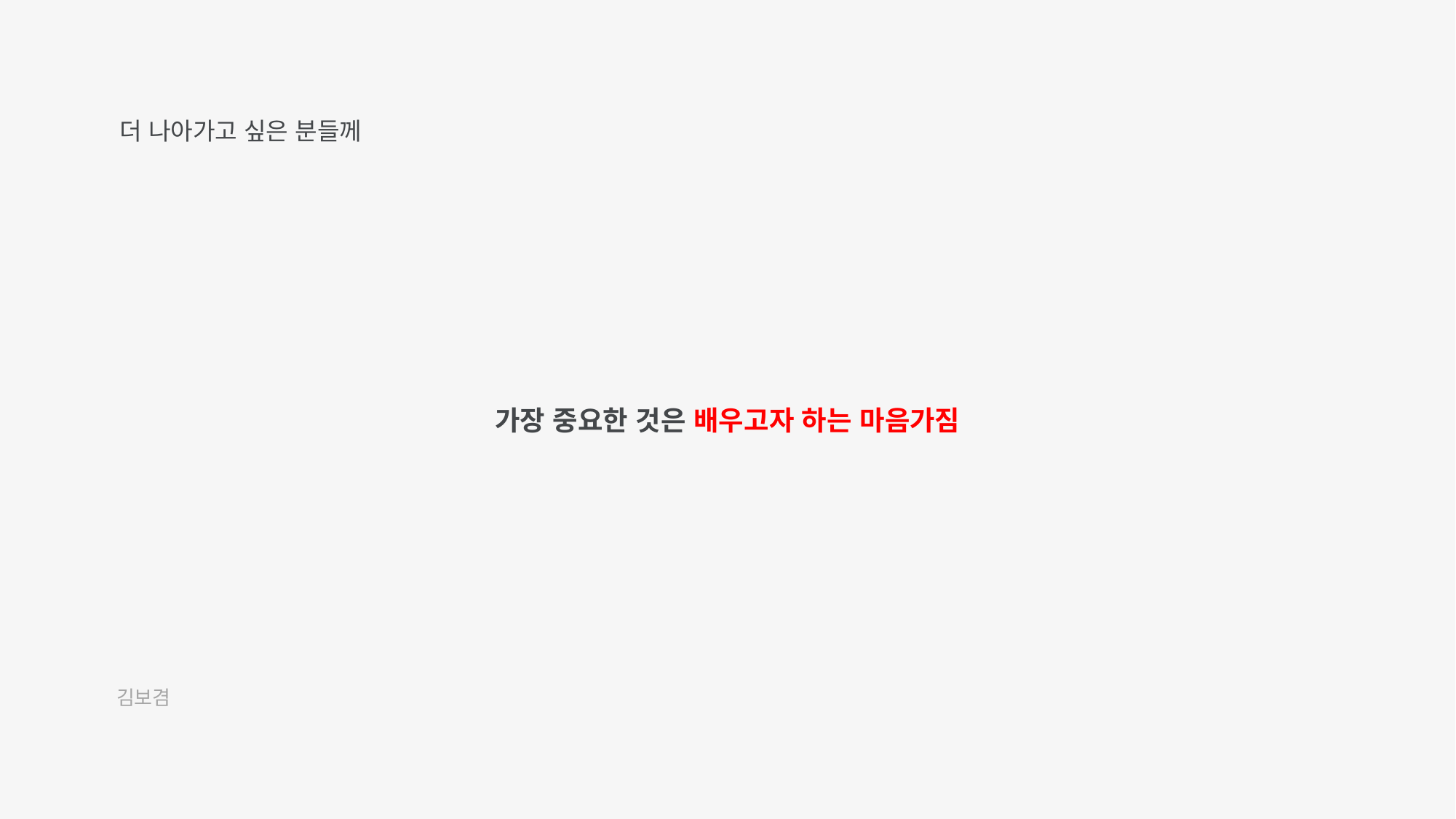

더 나아가고 싶은 분들께
가장 중요한 것은 배우고자 하는 마음가짐
김보겸